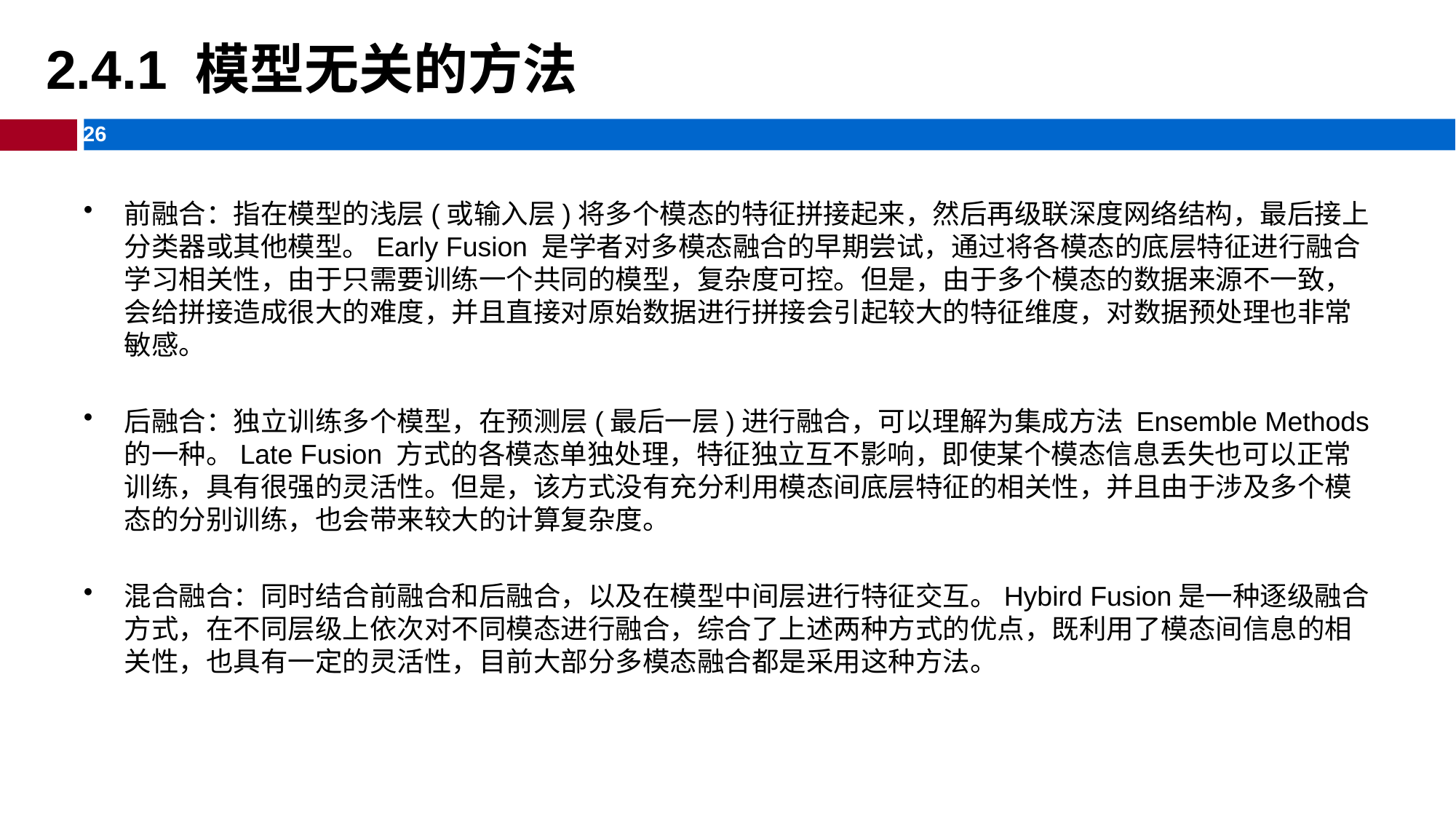

# 2.4.1 模型无关的方法
前融合：指在模型的浅层(或输入层)将多个模态的特征拼接起来，然后再级联深度网络结构，最后接上分类器或其他模型。Early Fusion 是学者对多模态融合的早期尝试，通过将各模态的底层特征进行融合学习相关性，由于只需要训练一个共同的模型，复杂度可控。但是，由于多个模态的数据来源不一致，会给拼接造成很大的难度，并且直接对原始数据进行拼接会引起较大的特征维度，对数据预处理也非常敏感。

后融合：独立训练多个模型，在预测层(最后一层)进行融合，可以理解为集成方法 Ensemble Methods 的一种。Late Fusion 方式的各模态单独处理，特征独立互不影响，即使某个模态信息丢失也可以正常训练，具有很强的灵活性。但是，该方式没有充分利用模态间底层特征的相关性，并且由于涉及多个模态的分别训练，也会带来较大的计算复杂度。

混合融合：同时结合前融合和后融合，以及在模型中间层进行特征交互。Hybird Fusion是一种逐级融合方式，在不同层级上依次对不同模态进行融合，综合了上述两种方式的优点，既利用了模态间信息的相关性，也具有一定的灵活性，目前大部分多模态融合都是采用这种方法。